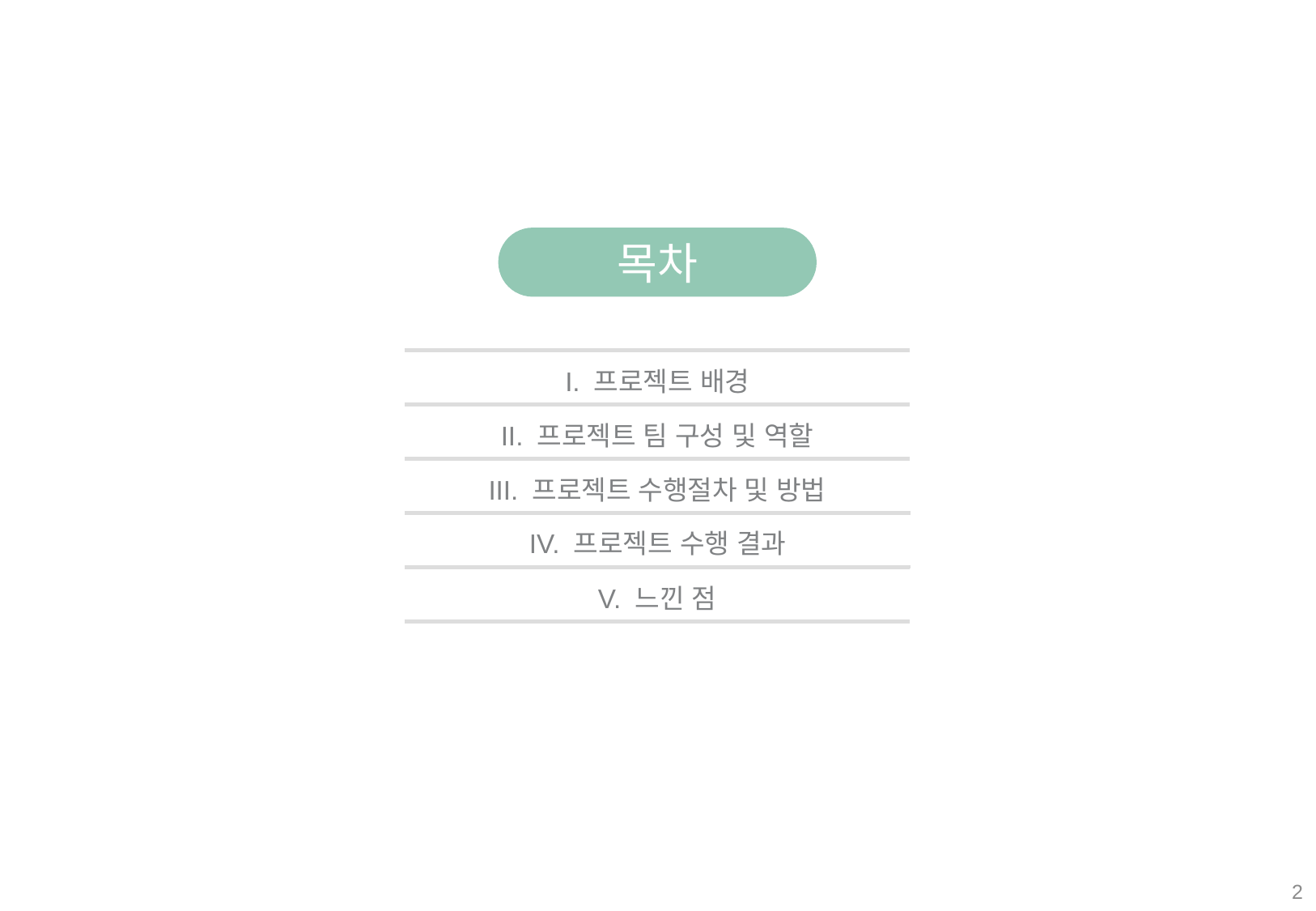

목차
I. 프로젝트 배경
II. 프로젝트 팀 구성 및 역할
III. 프로젝트 수행절차 및 방법
IV. 프로젝트 수행 결과
V. 느낀 점
2